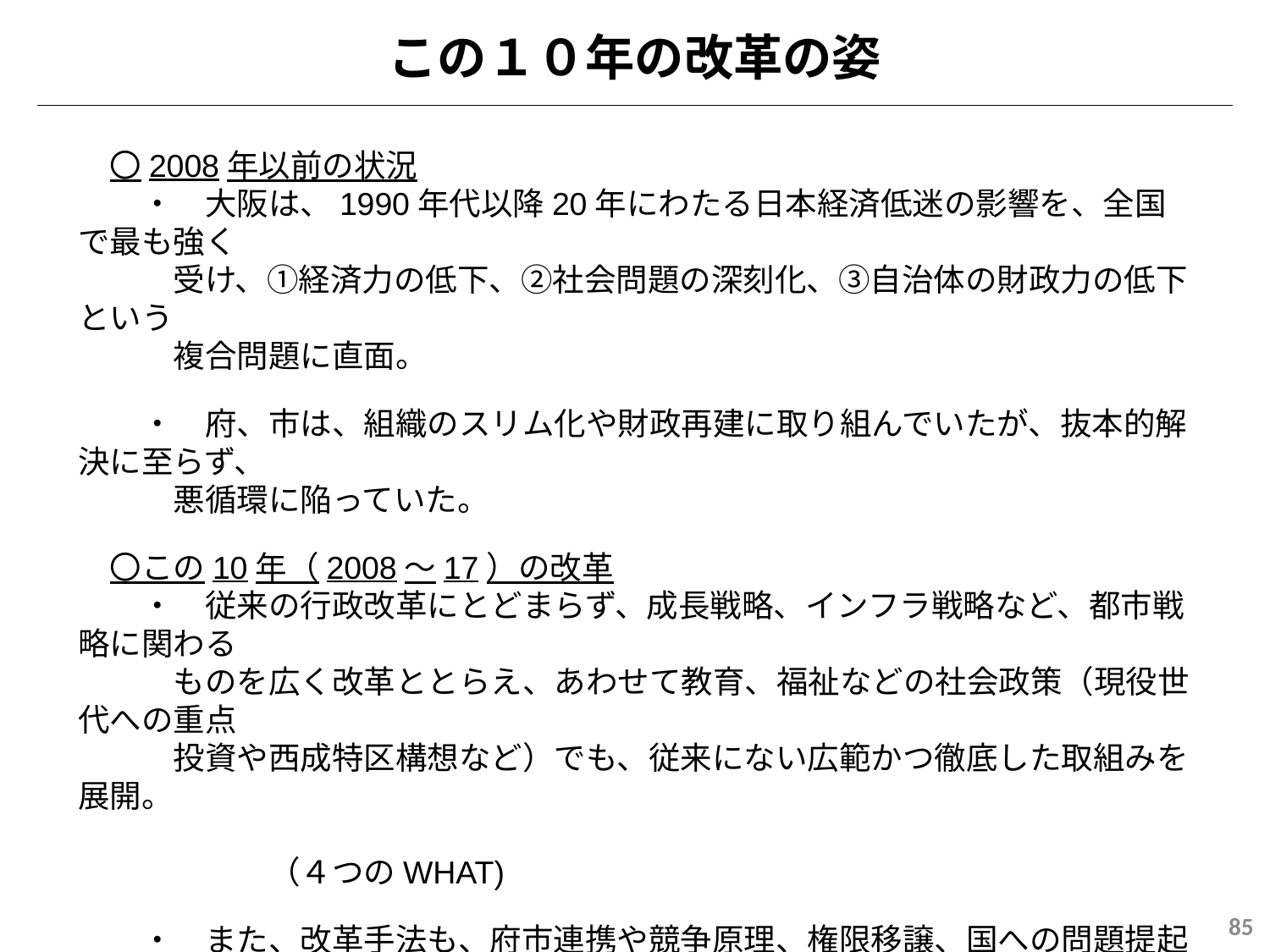

この１０年の改革の姿
　〇2008年以前の状況
　　・　大阪は、1990年代以降20年にわたる日本経済低迷の影響を、全国で最も強く
　　　受け、①経済力の低下、②社会問題の深刻化、③自治体の財政力の低下という
　　　複合問題に直面。

　　・　府、市は、組織のスリム化や財政再建に取り組んでいたが、抜本的解決に至らず、
　　　悪循環に陥っていた。

　〇この10年（2008～17）の改革
　　・　従来の行政改革にとどまらず、成長戦略、インフラ戦略など、都市戦略に関わる
　　　ものを広く改革ととらえ、あわせて教育、福祉などの社会政策（現役世代への重点
　　　投資や西成特区構想など）でも、従来にない広範かつ徹底した取組みを展開。
　　　　　　　　　　　　　　　　　　　　　　　　　　　　　　　　　　　　　　　　　（４つのWHAT)

　　・　また、改革手法も、府市連携や競争原理、権限移譲、国への問題提起など、従
　　　来の行革をはるかに超えた手法を駆使。　　　　　　　　　　　　　　　（４つのHOW)

　〇2018年の到達点
　　・　 府市の改革も要因となって、大阪の主要指標は軒並み改善（P７～）。
　　　　対象も行政中心から民間等多様なプレイヤーによるものにシフトし、
　　　　手法も、国や民間との関係が深まるなど、さらに深化している。
85